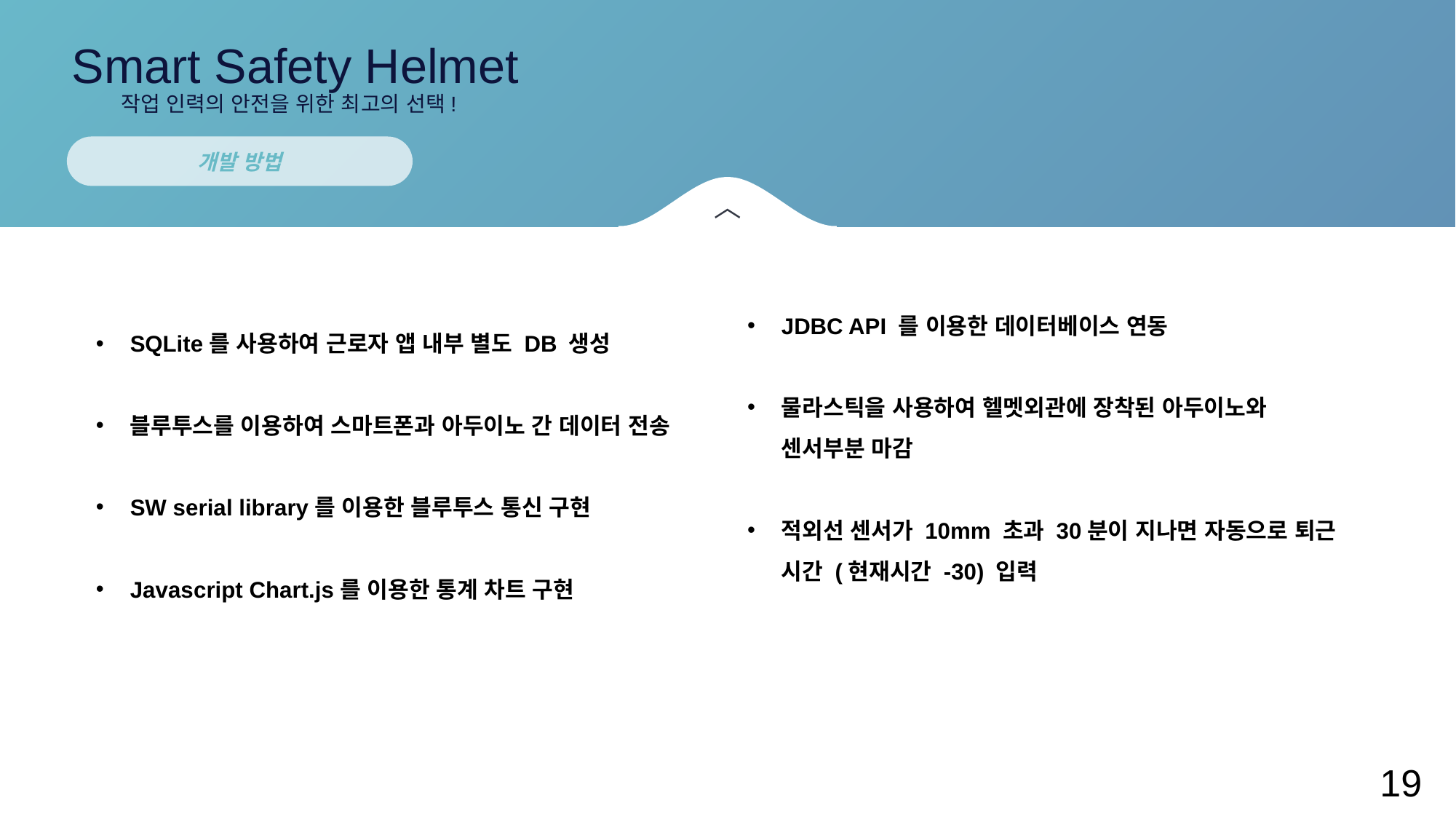

Smart Safety Helmet
작업 인력의 안전을 위한 최고의 선택!
개발 방법

〉

SQLite를 사용하여 근로자 앱 내부 별도 DB 생성

블루투스를 이용하여 스마트폰과 아두이노 간 데이터 전송

SW serial library를 이용한 블루투스 통신 구현

Javascript Chart.js를 이용한 통계 차트 구현

JDBC API 를 이용한 데이터베이스 연동

물라스틱을 사용하여 헬멧외관에 장착된 아두이노와 센서부분 마감

적외선 센서가 10mm 초과 30분이 지나면 자동으로 퇴근 시간 (현재시간 -30) 입력

19